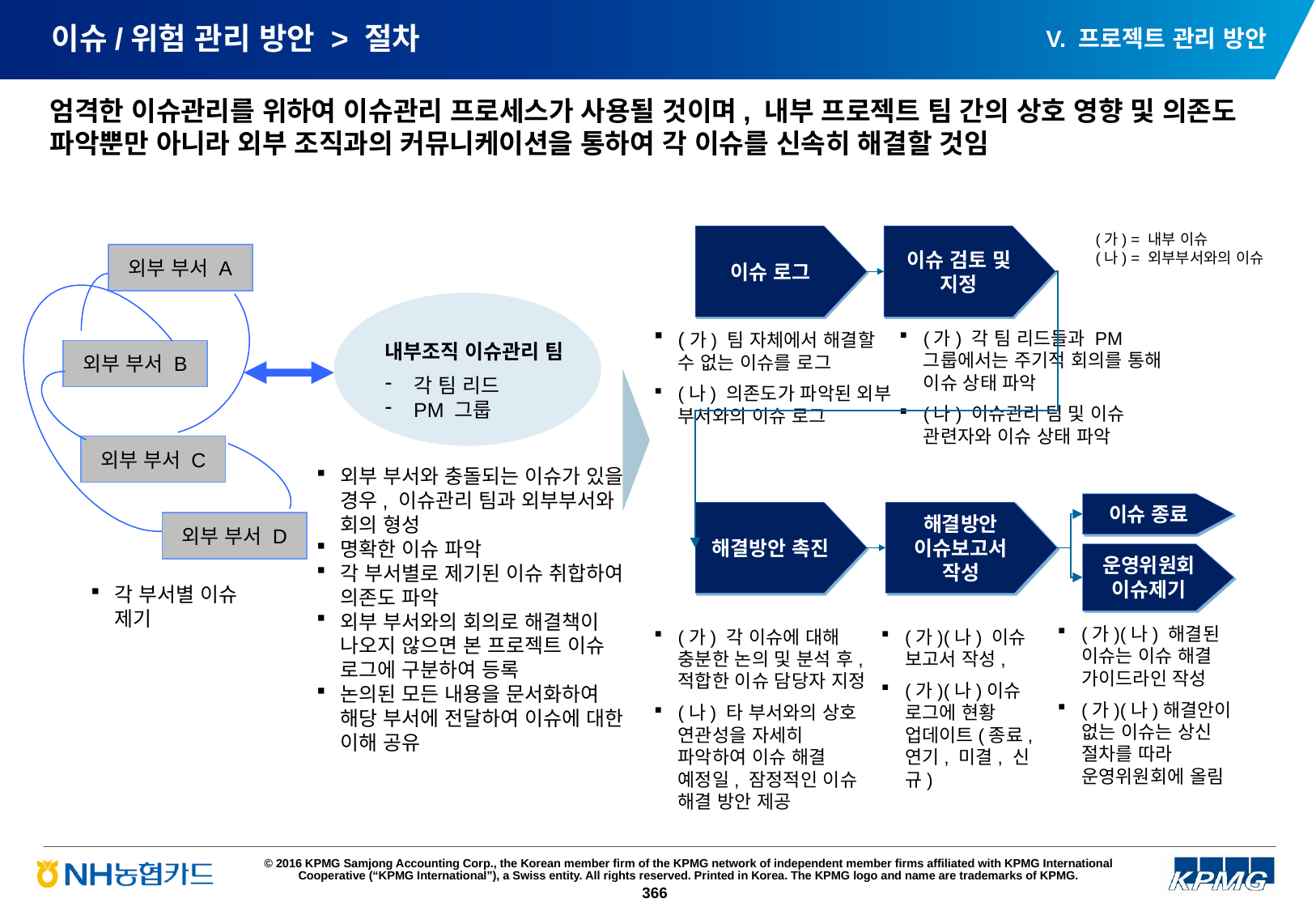

V. 프로젝트 관리 방안
# 이슈/위험 관리 방안 > 절차
엄격한 이슈관리를 위하여 이슈관리 프로세스가 사용될 것이며, 내부 프로젝트 팀 간의 상호 영향 및 의존도 파악뿐만 아니라 외부 조직과의 커뮤니케이션을 통하여 각 이슈를 신속히 해결할 것임
(가) = 내부 이슈
(나) = 외부부서와의 이슈
이슈 로그
이슈 검토 및 지정
외부 부서 A

내부조직 이슈관리 팀
각 팀 리드
PM 그룹
(가) 팀 자체에서 해결할 수 없는 이슈를 로그
(나) 의존도가 파악된 외부 부서와의 이슈 로그
(가) 각 팀 리드들과 PM 그룹에서는 주기적 회의를 통해 이슈 상태 파악
(나) 이슈관리 팀 및 이슈 관련자와 이슈 상태 파악

외부 부서 B

외부 부서 C
외부 부서와 충돌되는 이슈가 있을 경우, 이슈관리 팀과 외부부서와 회의 형성
명확한 이슈 파악
각 부서별로 제기된 이슈 취합하여 의존도 파악
외부 부서와의 회의로 해결책이 나오지 않으면 본 프로젝트 이슈 로그에 구분하여 등록
논의된 모든 내용을 문서화하여 해당 부서에 전달하여 이슈에 대한 이해 공유
이슈 종료
해결방안 촉진
해결방안 이슈보고서 작성
외부 부서 D
운영위원회이슈제기
각 부서별 이슈 제기
(가)(나) 해결된 이슈는 이슈 해결 가이드라인 작성
(가)(나)해결안이 없는 이슈는 상신 절차를 따라 운영위원회에 올림
(가) 각 이슈에 대해 충분한 논의 및 분석 후, 적합한 이슈 담당자 지정
(나) 타 부서와의 상호 연관성을 자세히 파악하여 이슈 해결 예정일, 잠정적인 이슈 해결 방안 제공
(가)(나) 이슈 보고서 작성,
(가)(나)이슈 로그에 현황 업데이트(종료, 연기, 미결, 신규)